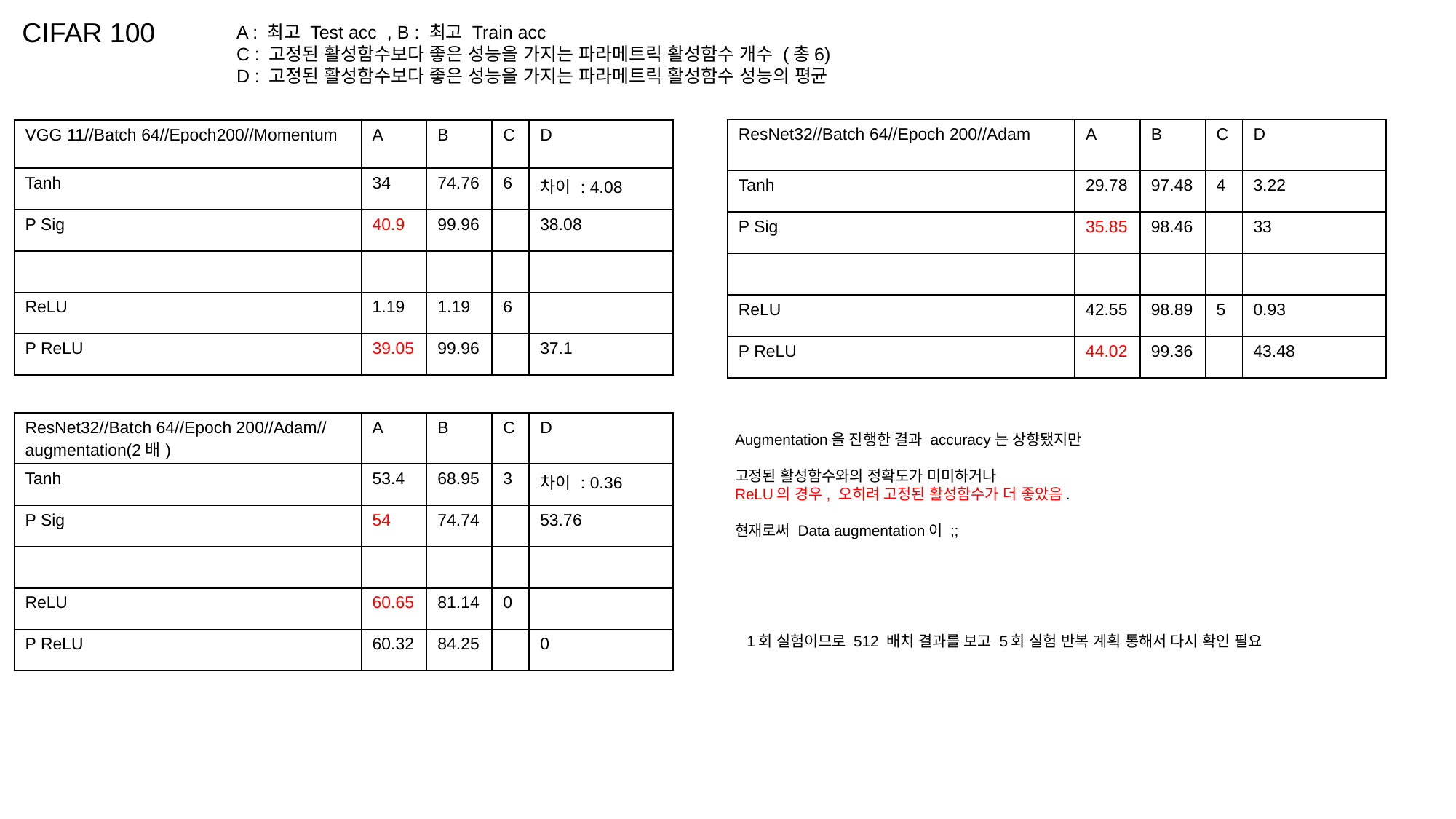

CIFAR 100
A : 최고 Test acc  , B : 최고 Train acc
C : 고정된 활성함수보다 좋은 성능을 가지는 파라메트릭 활성함수 개수 (총6)
D : 고정된 활성함수보다 좋은 성능을 가지는 파라메트릭 활성함수 성능의 평균
| ResNet32//Batch 64//Epoch 200//Adam | A | B | C | D |
| --- | --- | --- | --- | --- |
| Tanh | 29.78 | 97.48 | 4 | 3.22 |
| P Sig | 35.85 | 98.46 |  | 33 |
|  |  |  |  |  |
| ReLU | 42.55 | 98.89 | 5 | 0.93 |
| P ReLU | 44.02 | 99.36 |  | 43.48 |
| VGG 11//Batch 64//Epoch200//Momentum | A | B | C | D |
| --- | --- | --- | --- | --- |
| Tanh | 34 | 74.76 | 6 | 차이 : 4.08 |
| P Sig | 40.9 | 99.96 |  | 38.08 |
|  |  |  |  |  |
| ReLU | 1.19 | 1.19 | 6 |  |
| P ReLU | 39.05 | 99.96 |  | 37.1 |
| ResNet32//Batch 64//Epoch 200//Adam//augmentation(2배) | A | B | C | D |
| --- | --- | --- | --- | --- |
| Tanh | 53.4 | 68.95 | 3 | 차이 : 0.36 |
| P Sig | 54 | 74.74 |  | 53.76 |
|  |  |  |  |  |
| ReLU | 60.65 | 81.14 | 0 |  |
| P ReLU | 60.32 | 84.25 |  | 0 |
Augmentation을 진행한 결과 accuracy는 상향됐지만

고정된 활성함수와의 정확도가 미미하거나
ReLU의 경우, 오히려 고정된 활성함수가 더 좋았음.

현재로써 Data augmentation이 ;;
1회 실험이므로 512 배치 결과를 보고 5회 실험 반복 계획 통해서 다시 확인 필요